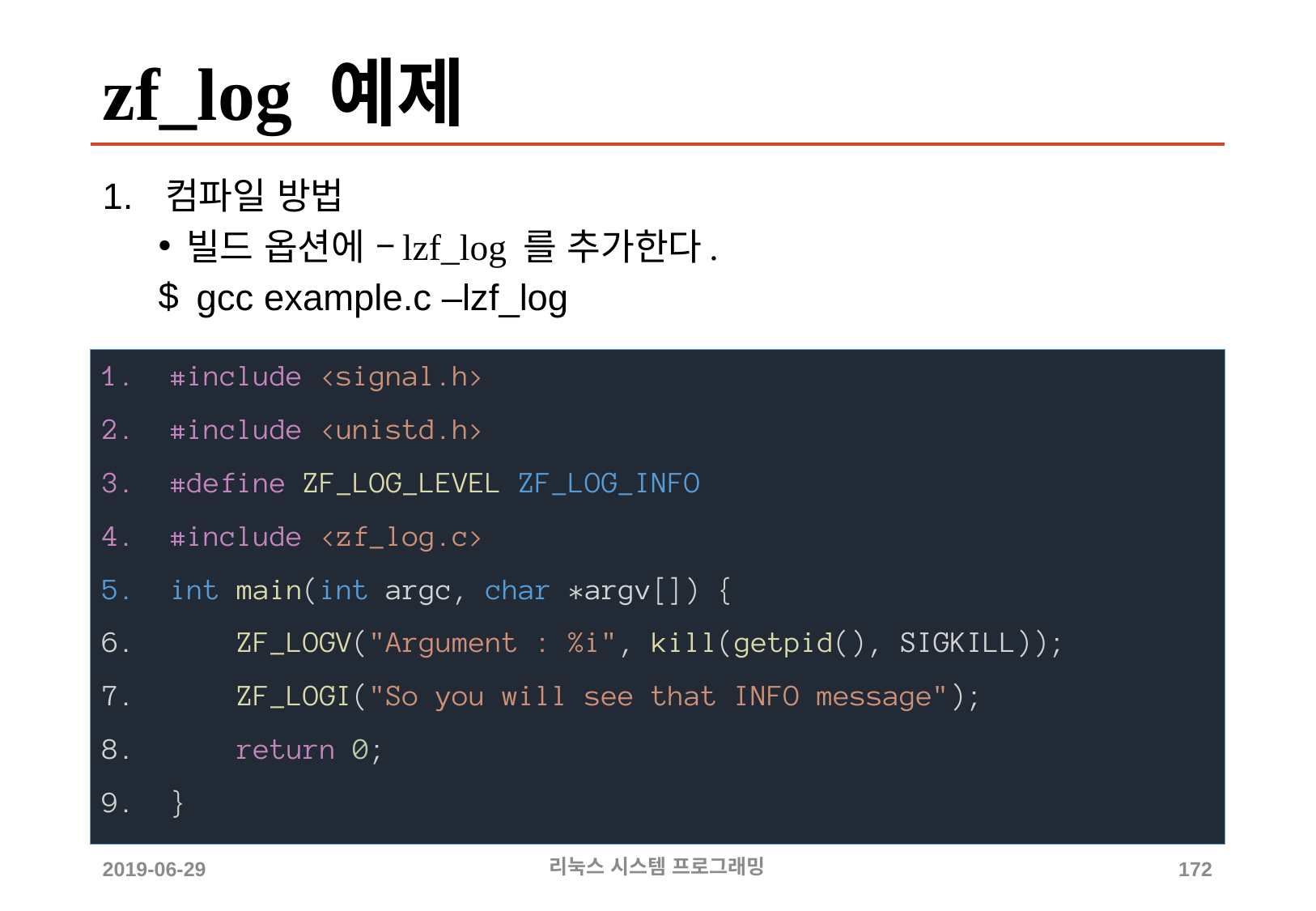

# zf_log 예제
컴파일 방법
빌드 옵션에 –lzf_log 를 추가한다.
 gcc example.c –lzf_log
#include <signal.h>
#include <unistd.h>
#define ZF_LOG_LEVEL ZF_LOG_INFO
#include <zf_log.c>
int main(int argc, char *argv[]) {
    ZF_LOGV("Argument : %i", kill(getpid(), SIGKILL));
    ZF_LOGI("So you will see that INFO message");
    return 0;
}

2019-06-29
리눅스 시스템 프로그래밍
172